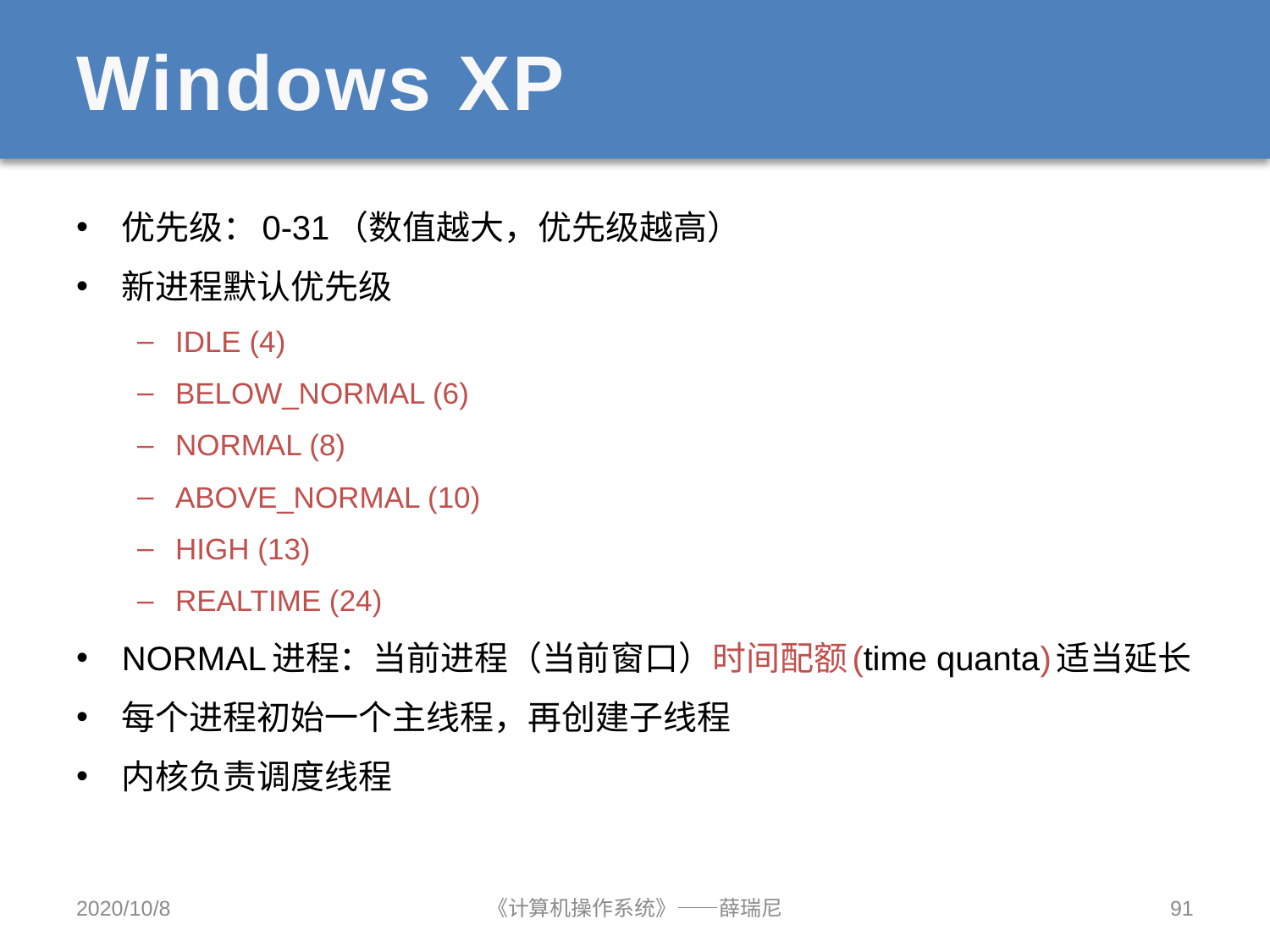

# Windows XP
优先级：0-31（数值越大，优先级越高）
新进程默认优先级
IDLE (4)
BELOW_NORMAL (6)
NORMAL (8)
ABOVE_NORMAL (10)
HIGH (13)
REALTIME (24)
NORMAL进程：当前进程（当前窗口）时间配额(time quanta)适当延长
每个进程初始一个主线程，再创建子线程
内核负责调度线程
2020/10/8
《计算机操作系统》——薛瑞尼
91